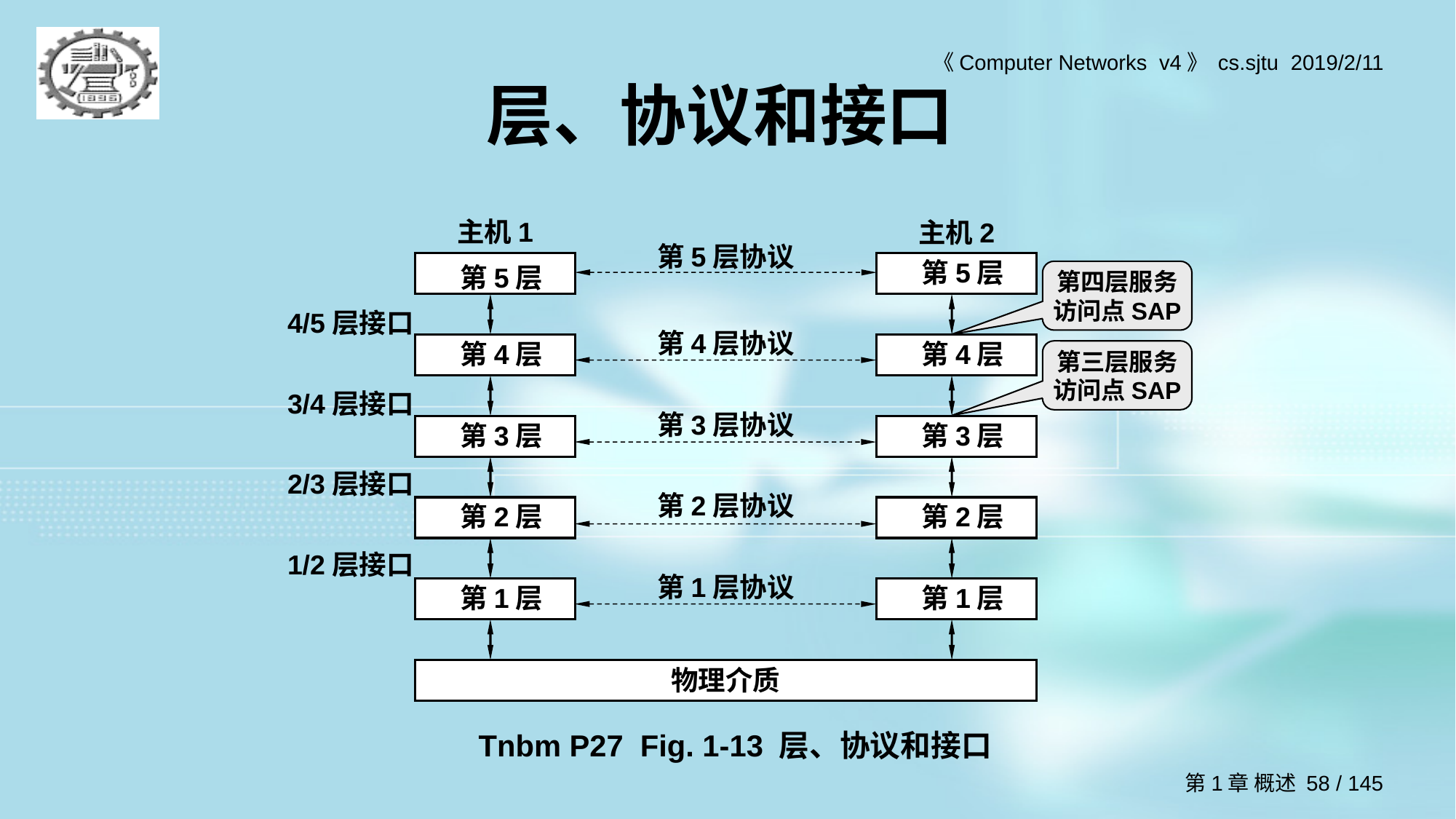

# 层、协议和接口
主机1
主机2
第5层协议
4/5层接口
3/4层接口
2/3层接口
1/2层接口
第5层
第5层

第4层协议
第4层
第4层

第3层协议
第3层
第3层

第2层协议
第2层
第2层

第1层协议
第1层
第1层

物理介质
第四层服务访问点SAP
第三层服务访问点SAP
Tnbm P27  Fig. 1-13 层、协议和接口